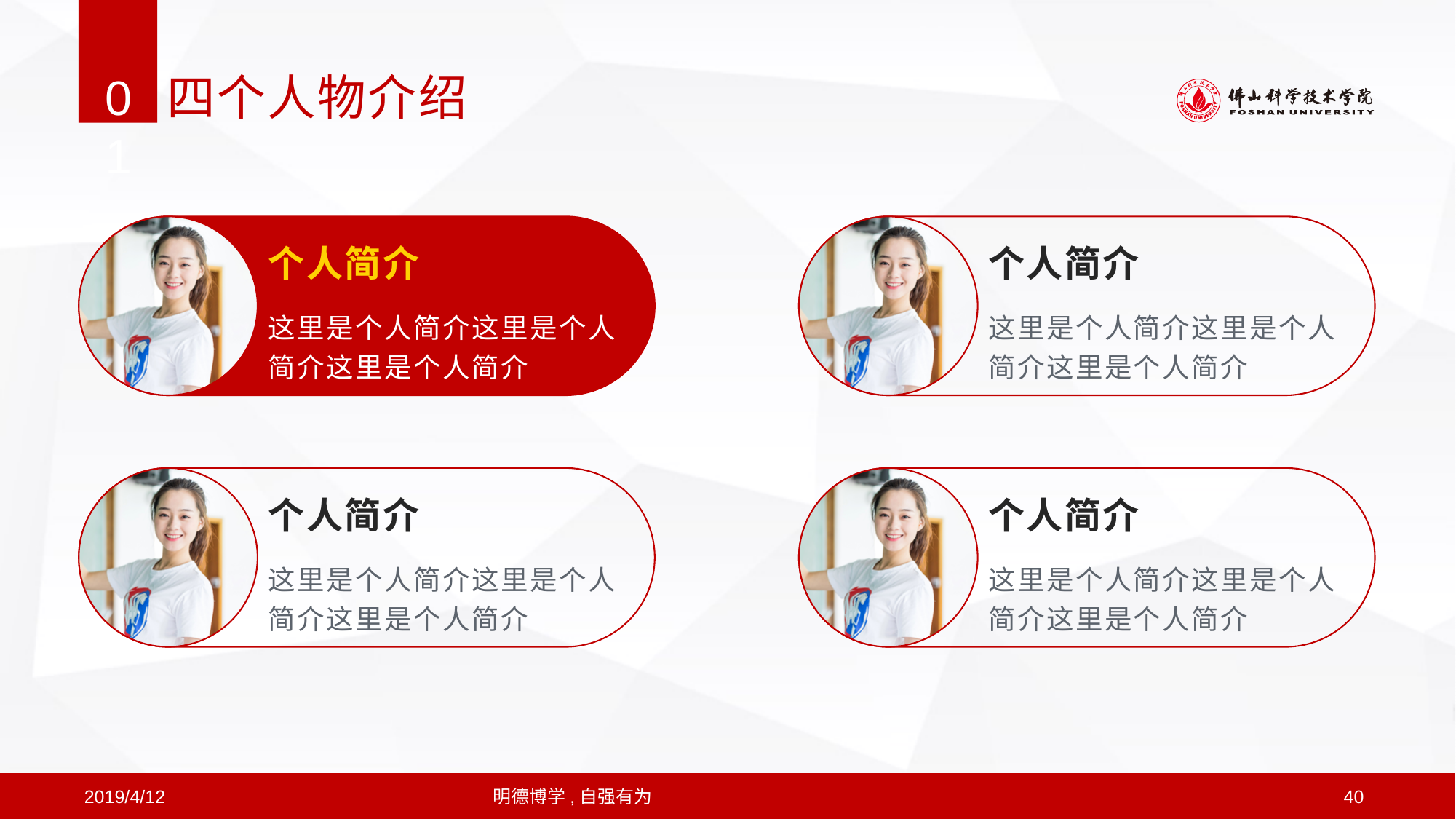

01
四个人物介绍

个人简介
这里是个人简介这里是个人简介这里是个人简介
个人简介
这里是个人简介这里是个人简介这里是个人简介

个人简介
这里是个人简介这里是个人简介这里是个人简介
个人简介
这里是个人简介这里是个人简介这里是个人简介
2019/4/12
明德博学,自强有为
40